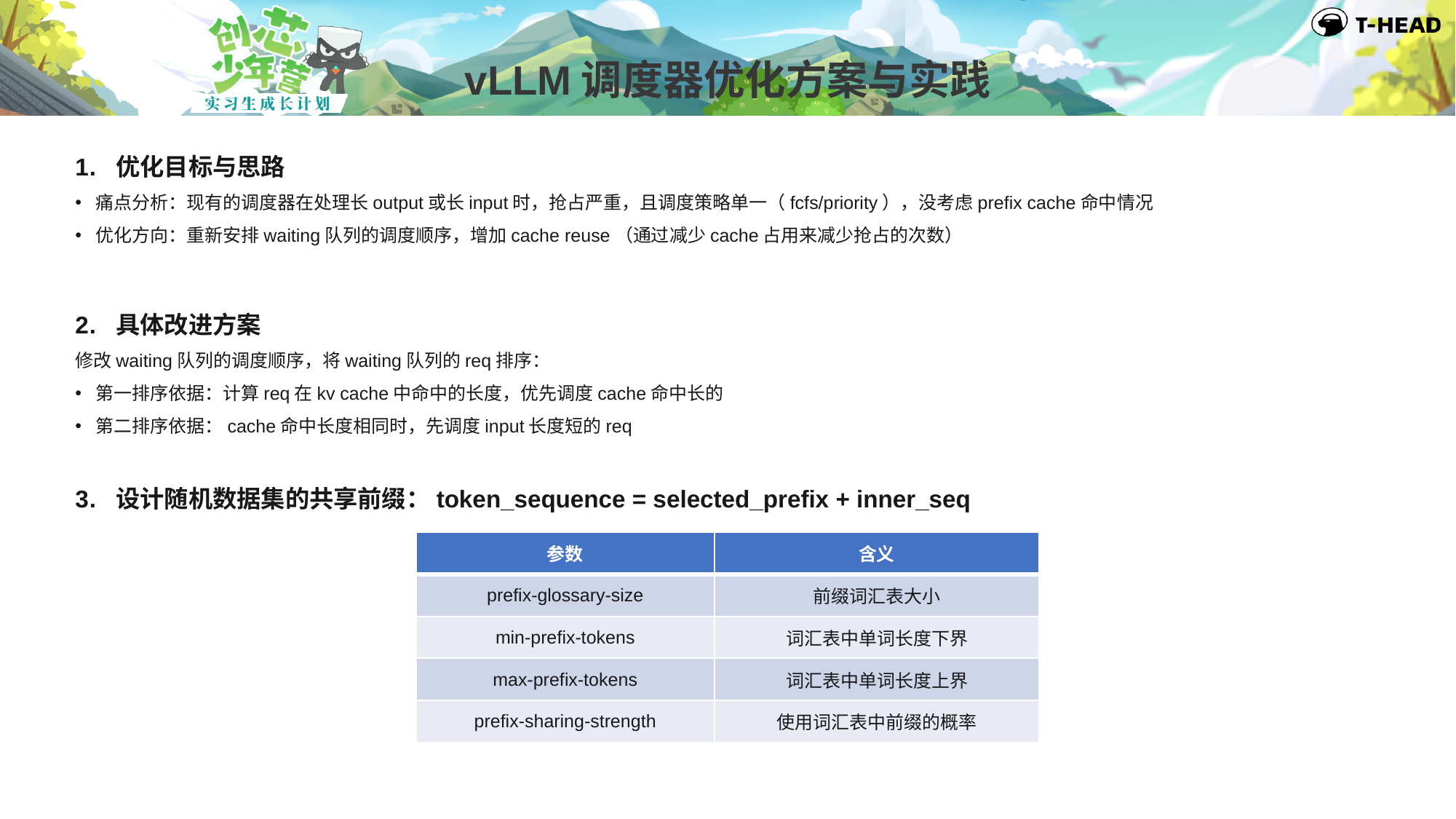

vLLM调度器优化方案与实践
优化目标与思路
痛点分析：现有的调度器在处理长output或长input时，抢占严重，且调度策略单一（fcfs/priority），没考虑prefix cache命中情况
优化方向：重新安排waiting队列的调度顺序，增加cache reuse（通过减少cache占用来减少抢占的次数）

具体改进方案
修改waiting队列的调度顺序，将waiting队列的req排序：
第一排序依据：计算req在kv cache中命中的长度，优先调度cache命中长的
第二排序依据：cache命中长度相同时，先调度input长度短的req

设计随机数据集的共享前缀：token_sequence = selected_prefix + inner_seq

| 参数 | 含义 |
| --- | --- |
| prefix-glossary-size | 前缀词汇表大小 |
| min-prefix-tokens | 词汇表中单词长度下界 |
| max-prefix-tokens | 词汇表中单词长度上界 |
| prefix-sharing-strength | 使用词汇表中前缀的概率 |